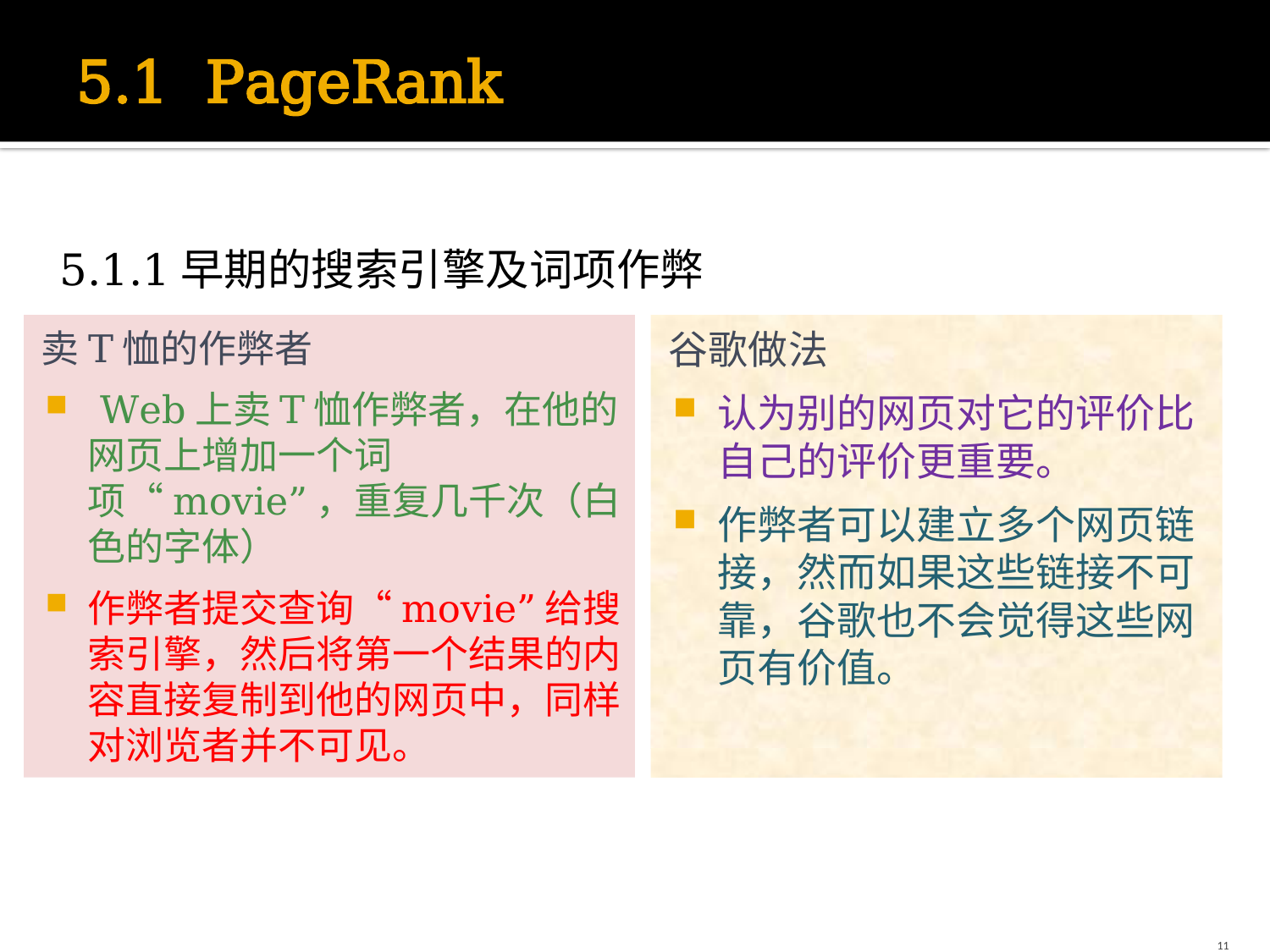

# 5.1  PageRank
5.1.1早期的搜索引擎及词项作弊
卖T恤的作弊者
 Web上卖T恤作弊者，在他的网页上增加一个词项“movie”，重复几千次（白色的字体）
作弊者提交查询“movie”给搜索引擎，然后将第一个结果的内容直接复制到他的网页中，同样对浏览者并不可见。
谷歌做法
认为别的网页对它的评价比自己的评价更重要。
作弊者可以建立多个网页链接，然而如果这些链接不可靠，谷歌也不会觉得这些网页有价值。
11